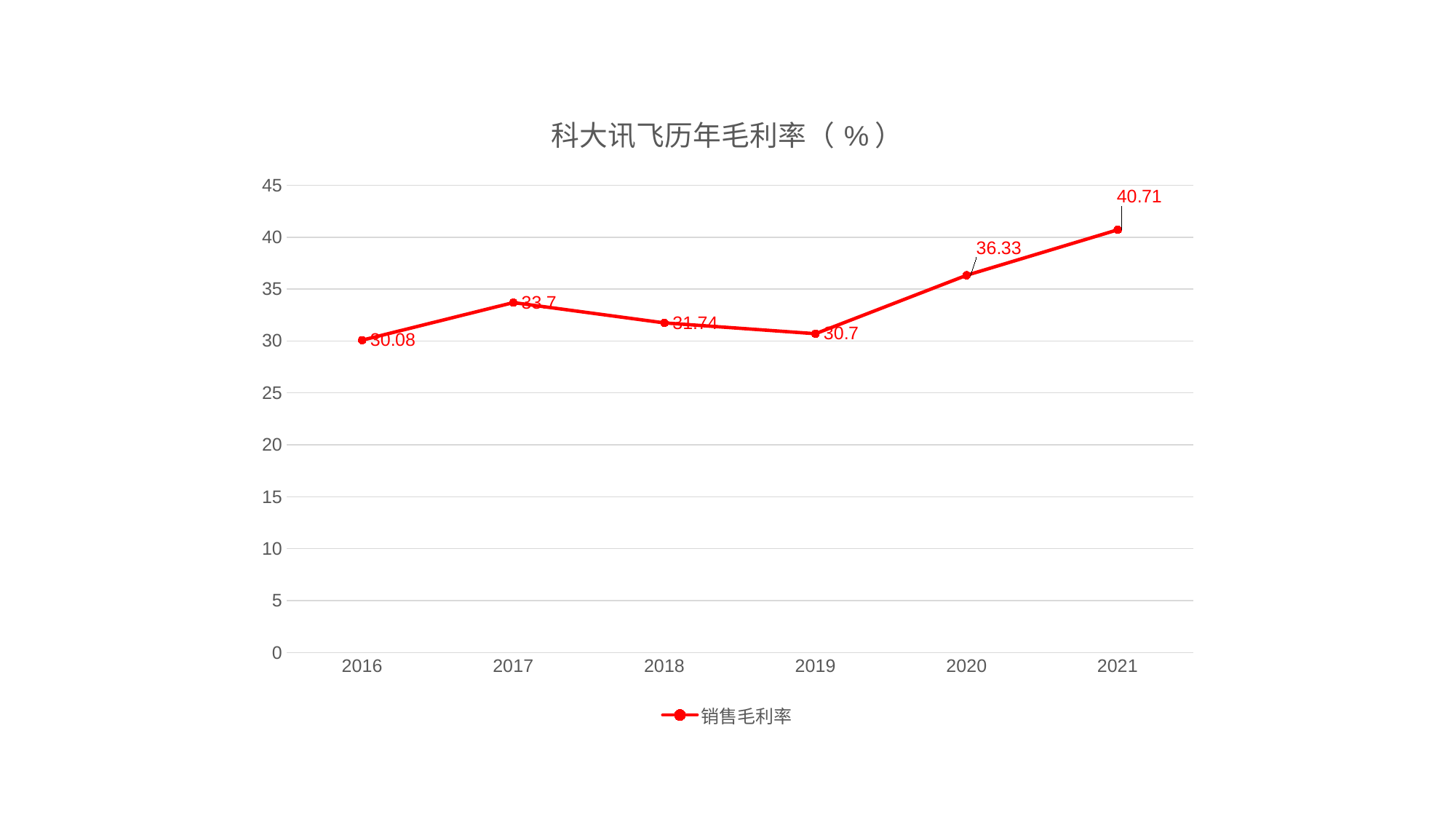

### Chart: 科大讯飞历年毛利率（%）

| Category | 销售毛利率 |
|---|---|
| 2016 | 30.08 |
| 2017 | 33.7 |
| 2018 | 31.74 |
| 2019 | 30.7 |
| 2020 | 36.33 |
| 2021 | 40.71 |